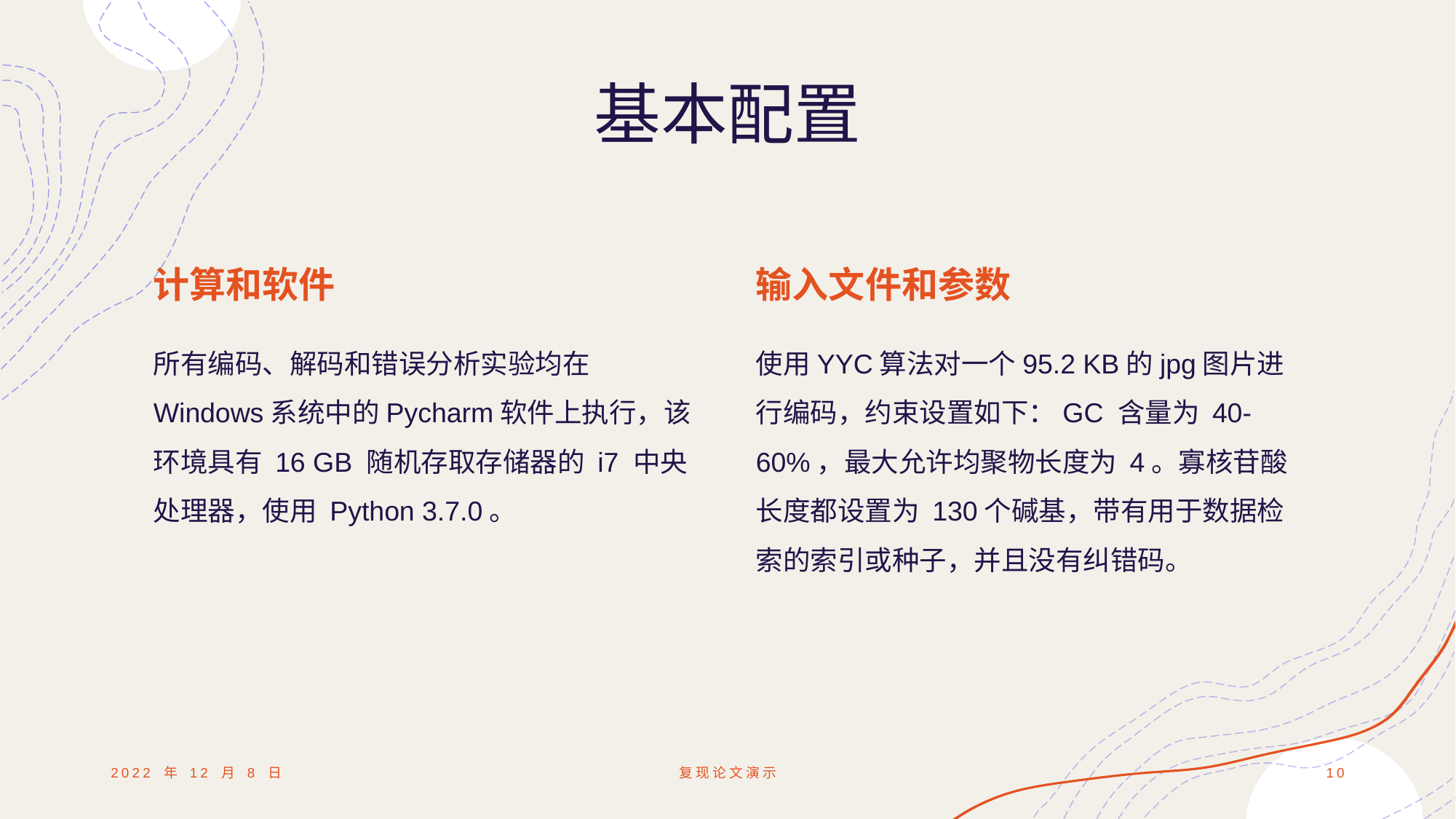

# 基本配置
输入文件和参数
计算和软件
使用YYC算法对一个95.2 KB的jpg图片进行编码，约束设置如下：GC 含量为 40-60%，最大允许均聚物长度为 4。寡核苷酸长度都设置为 130个碱基，带有用于数据检索的索引或种子，并且没有纠错码。
所有编码、解码和错误分析实验均在Windows系统中的Pycharm软件上执行，该环境具有 16 GB 随机存取存储器的 i7 中央处理器，使用 Python 3.7.0。
2022 年 12 月 8 日
复现论文演示
10